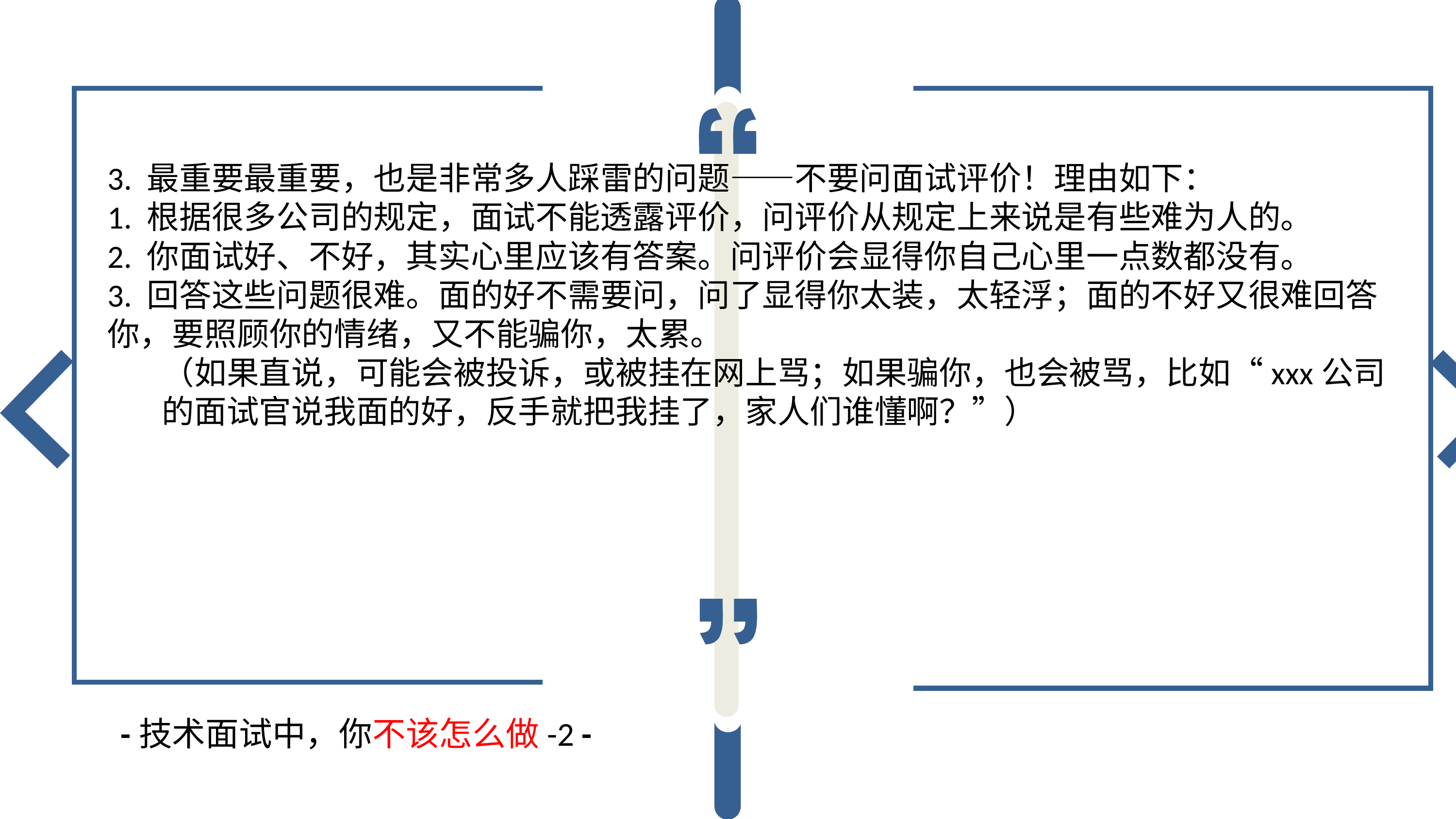

3. 最重要最重要，也是非常多人踩雷的问题——不要问面试评价！理由如下：
1. 根据很多公司的规定，面试不能透露评价，问评价从规定上来说是有些难为人的。
2. 你面试好、不好，其实心里应该有答案。问评价会显得你自己心里一点数都没有。
3. 回答这些问题很难。面的好不需要问，问了显得你太装，太轻浮；面的不好又很难回答你，要照顾你的情绪，又不能骗你，太累。
（如果直说，可能会被投诉，或被挂在网上骂；如果骗你，也会被骂，比如“xxx公司的面试官说我面的好，反手就把我挂了，家人们谁懂啊？”）

-技术面试中，你不该怎么做-2 -